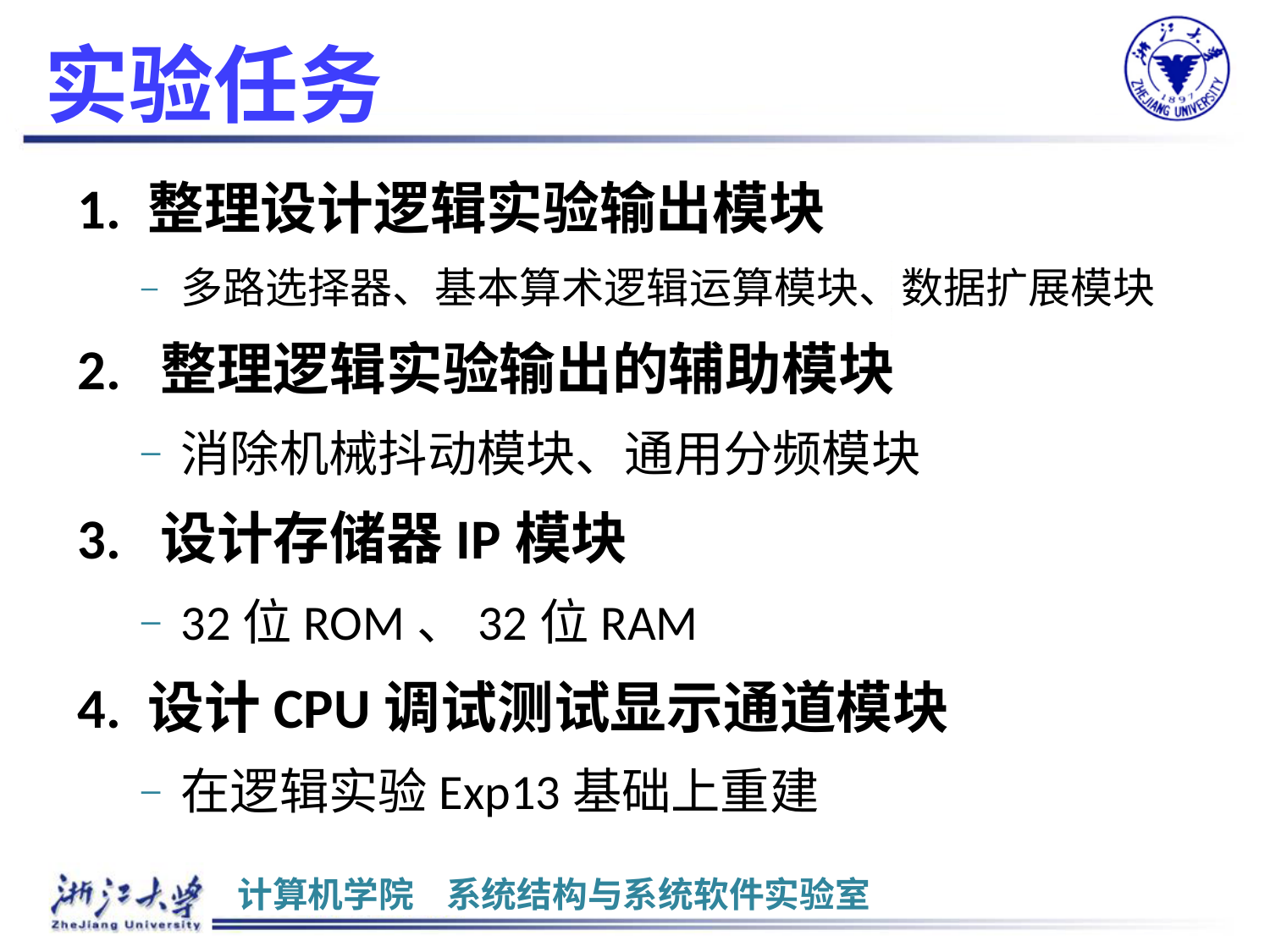

# 实验任务
1. 整理设计逻辑实验输出模块
多路选择器、基本算术逻辑运算模块、数据扩展模块
2.  整理逻辑实验输出的辅助模块
消除机械抖动模块、通用分频模块
3.  设计存储器IP模块
32位ROM、32位RAM
4. 设计CPU调试测试显示通道模块
在逻辑实验Exp13基础上重建
8